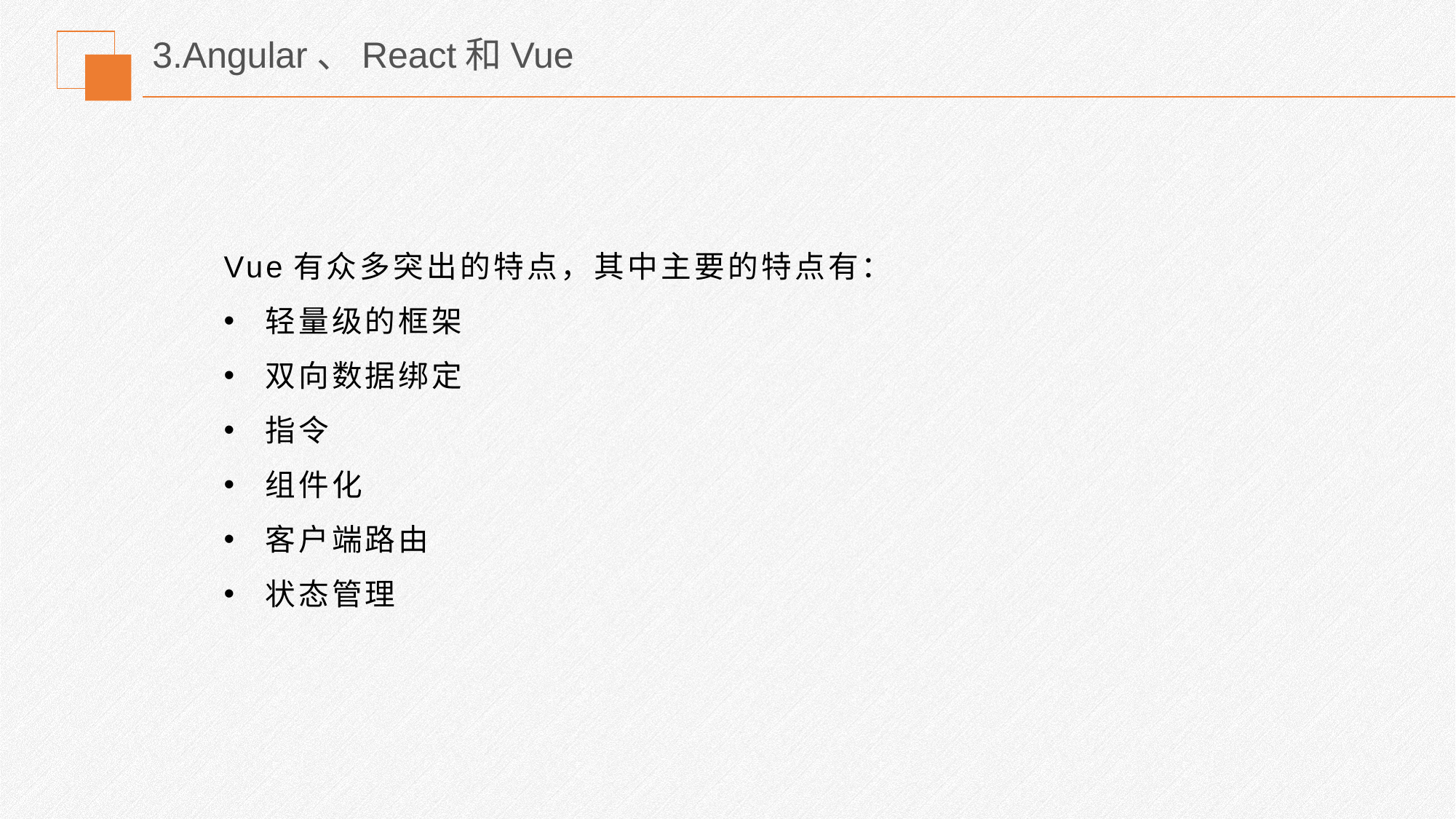

# 3.Angular、React和Vue
Vue有众多突出的特点，其中主要的特点有：
轻量级的框架
双向数据绑定
指令
组件化
客户端路由
状态管理